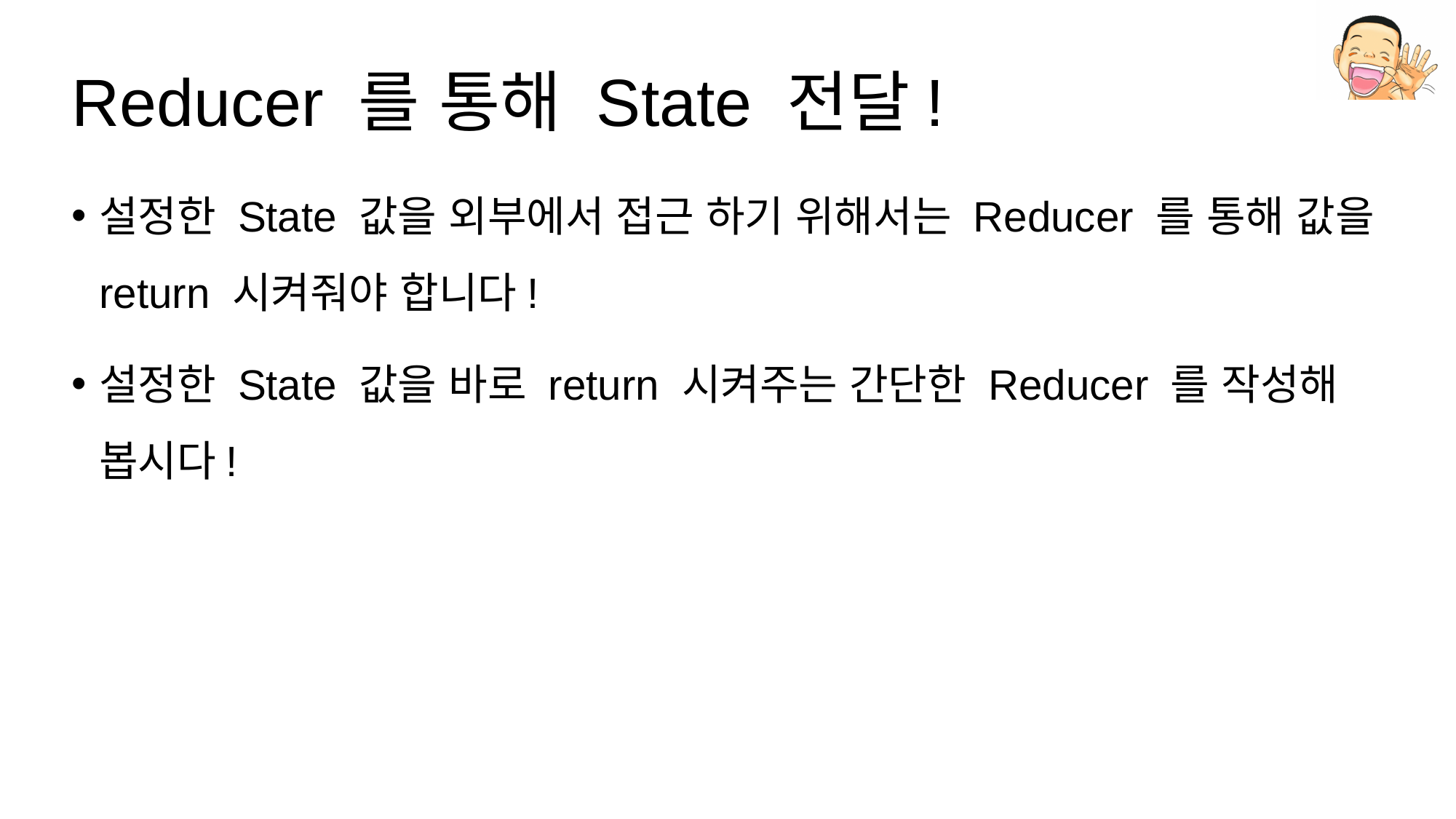

# Reducer 를 통해 State 전달!
설정한 State 값을 외부에서 접근 하기 위해서는 Reducer 를 통해 값을 return 시켜줘야 합니다!
설정한 State 값을 바로 return 시켜주는 간단한 Reducer 를 작성해 봅시다!